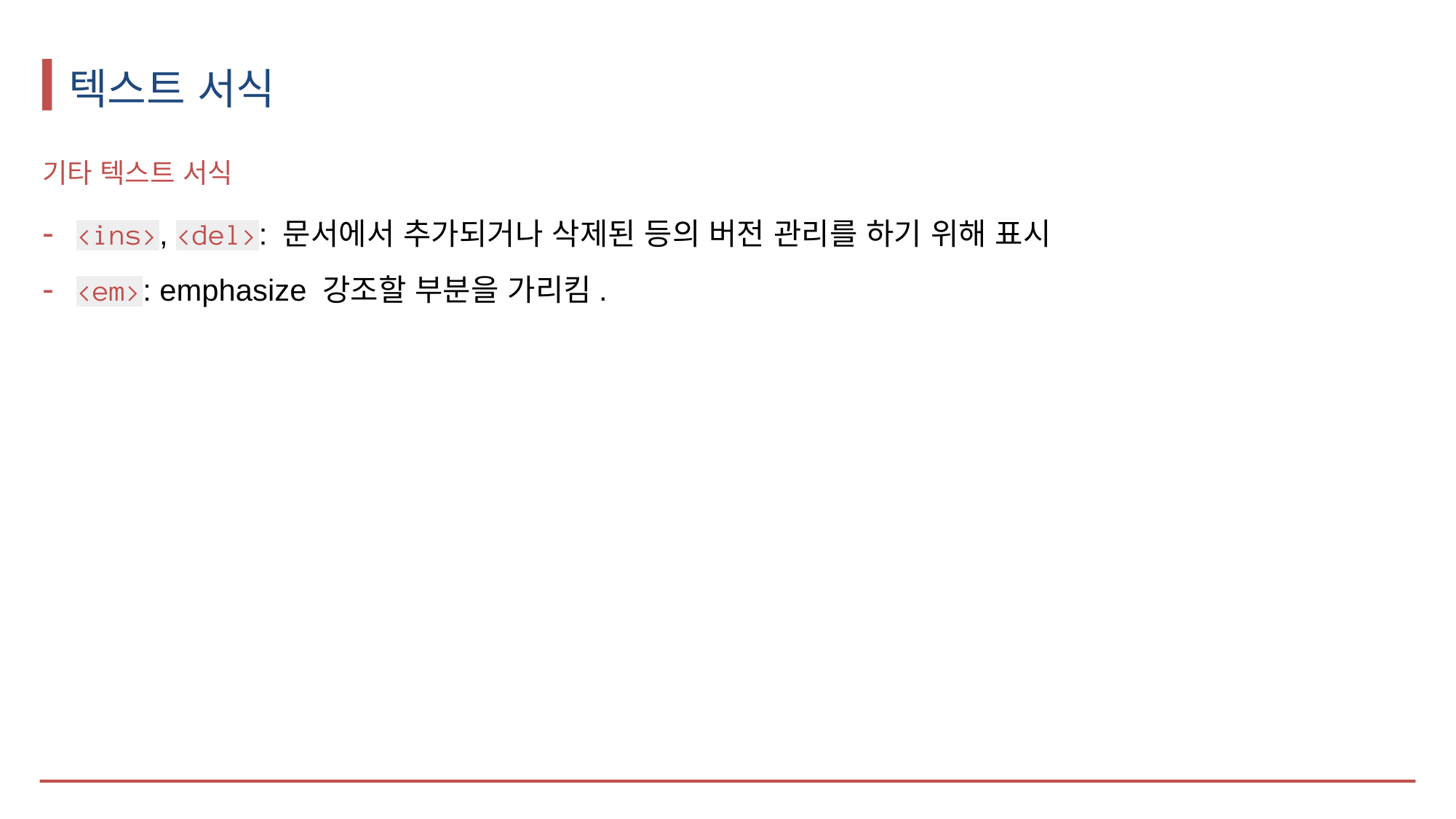

# 텍스트 서식
기타 텍스트 서식
<ins>, <del>: 문서에서 추가되거나 삭제된 등의 버전 관리를 하기 위해 표시
<em>: emphasize 강조할 부분을 가리킴.